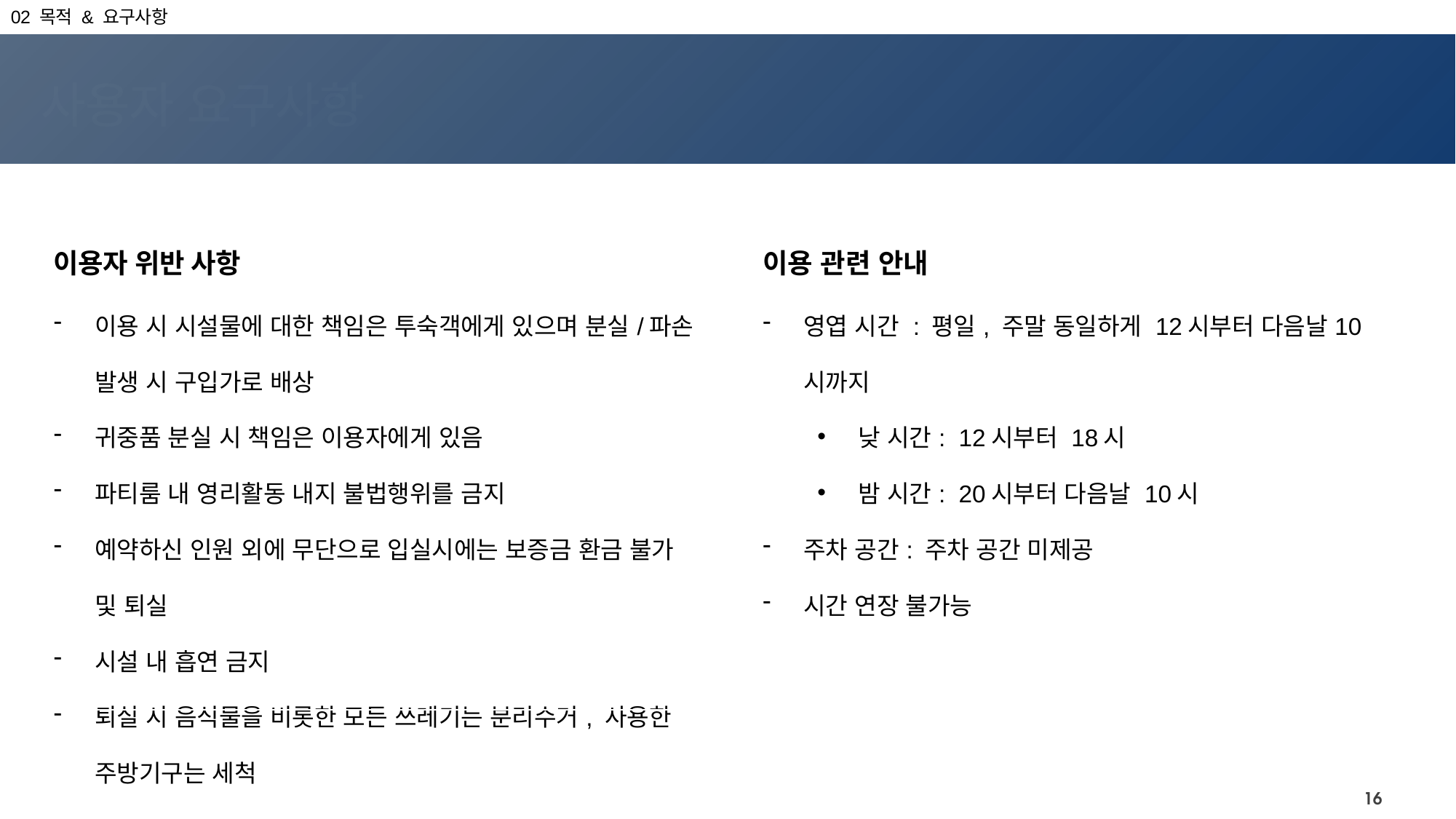

02 목적 & 요구사항

사용자 요구사항
| 이용자 위반 사항 |  | 이용 관련 안내 |
| --- | --- | --- |
| 이용 시 시설물에 대한 책임은 투숙객에게 있으며 분실/파손 발생 시 구입가로 배상 귀중품 분실 시 책임은 이용자에게 있음 파티룸 내 영리활동 내지 불법행위를 금지 예약하신 인원 외에 무단으로 입실시에는 보증금 환금 불가 및 퇴실 시설 내 흡연 금지 퇴실 시 음식물을 비롯한 모든 쓰레기는 분리수거, 사용한 주방기구는 세척 |  | 영엽 시간 : 평일, 주말 동일하게 12시부터 다음날10시까지 낮 시간: 12시부터 18시 밤 시간: 20시부터 다음날 10시 주차 공간: 주차 공간 미제공 시간 연장 불가능 |